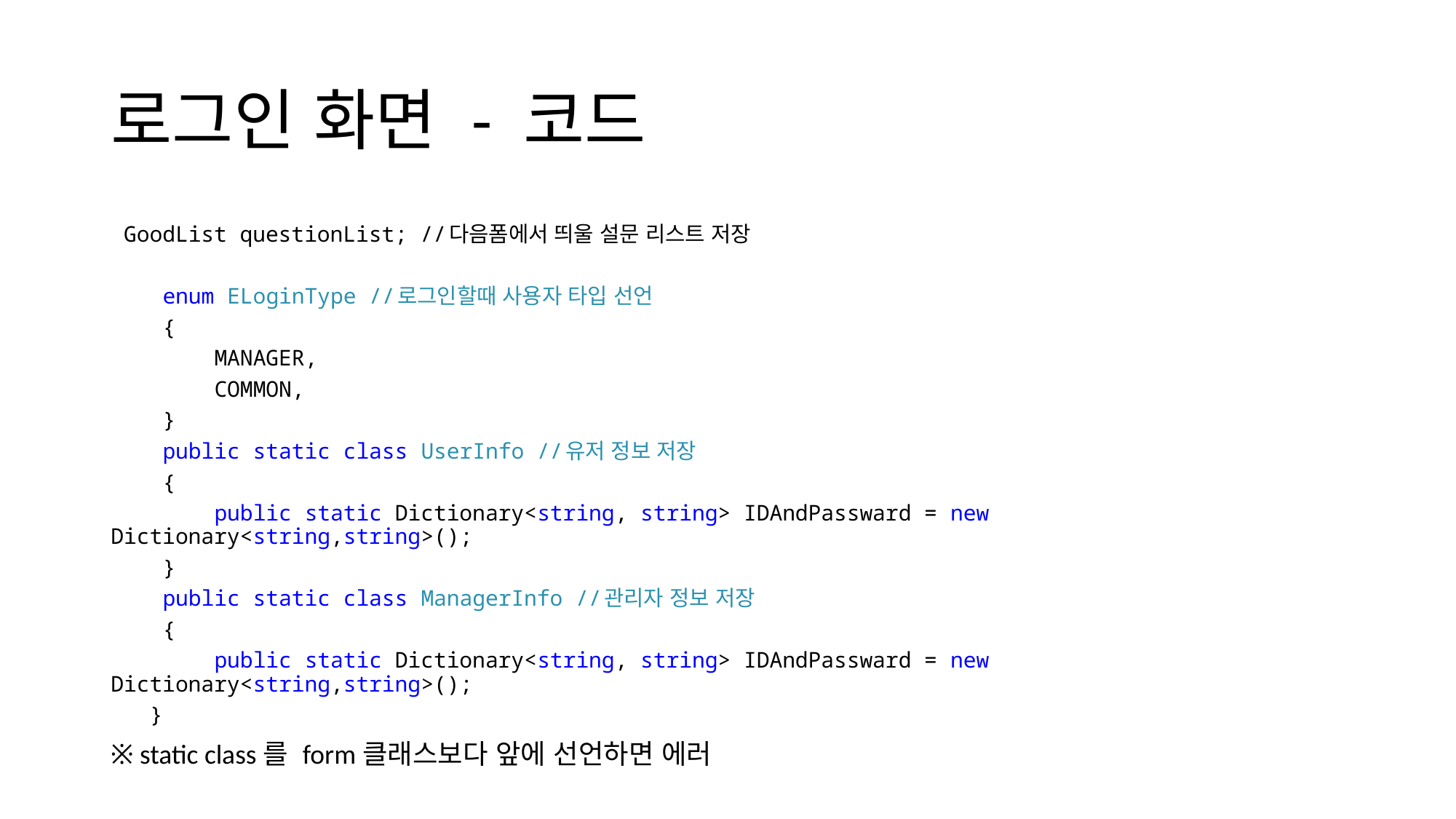

# 로그인 화면 - 코드
 GoodList questionList; //다음폼에서 띄울 설문 리스트 저장

    enum ELoginType //로그인할때 사용자 타입 선언
    {
        MANAGER,
        COMMON,
    }
    public static class UserInfo //유저 정보 저장
    {
        public static Dictionary<string, string> IDAndPassward = new Dictionary<string,string>();
    }
    public static class ManagerInfo //관리자 정보 저장
    {
        public static Dictionary<string, string> IDAndPassward = new Dictionary<string,string>();
   }

※ static class를 form클래스보다 앞에 선언하면 에러